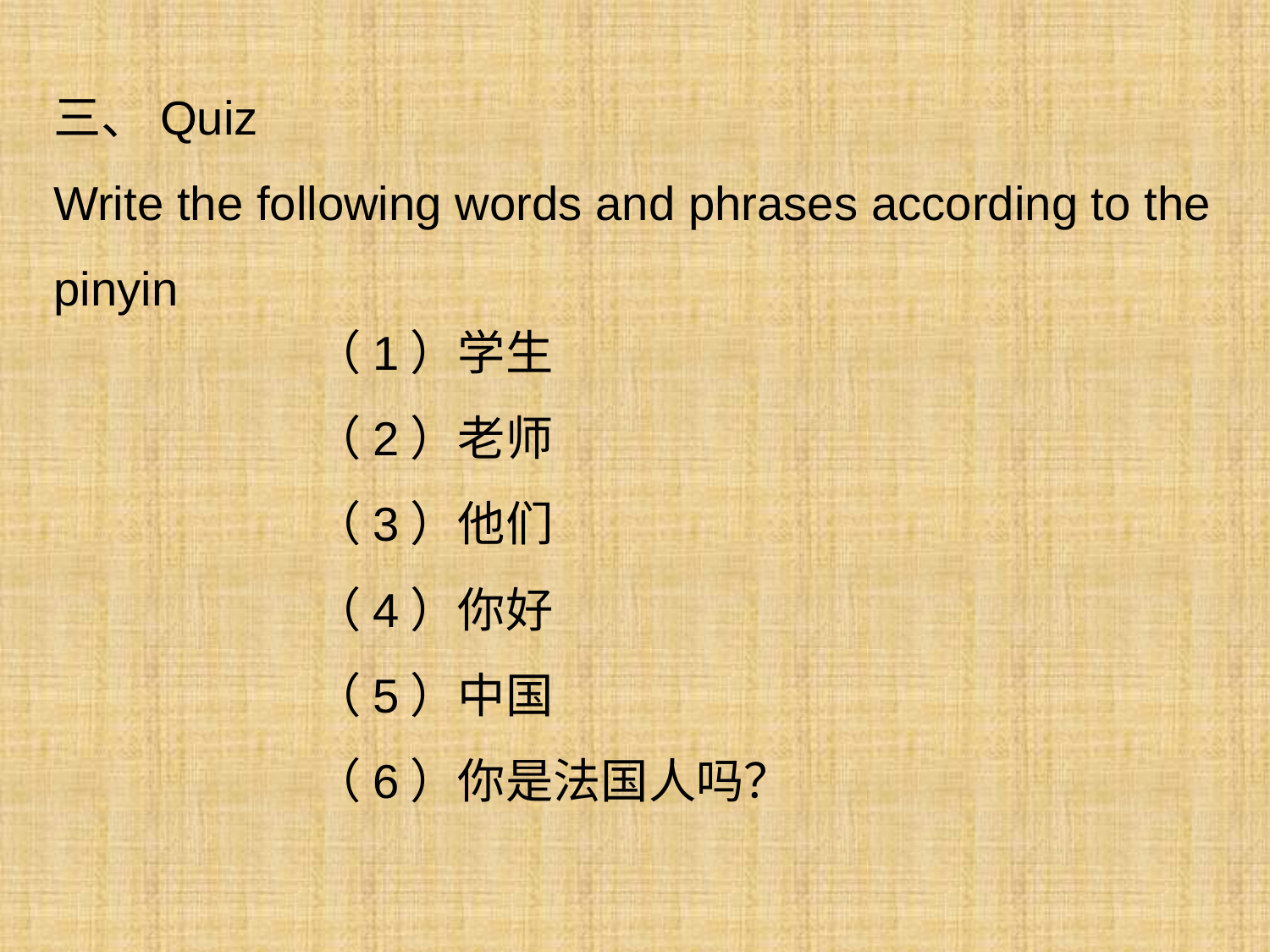

三、Quiz
Write the following words and phrases according to the pinyin

（1）学生
（2）老师
（3）他们
（4）你好
（5）中国
（6）你是法国人吗？